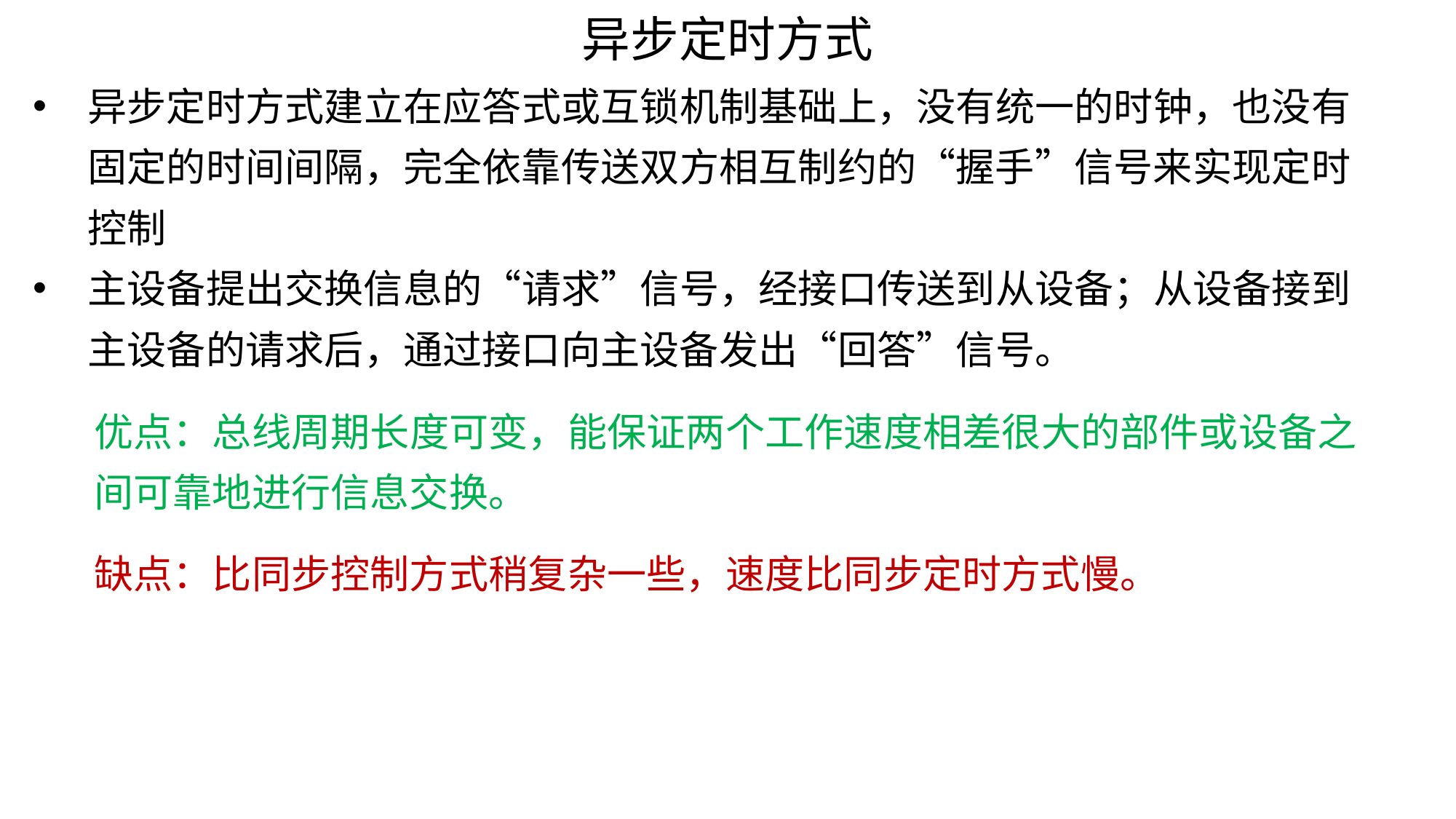

异步定时方式
异步定时方式建立在应答式或互锁机制基础上，没有统一的时钟，也没有固定的时间间隔，完全依靠传送双方相互制约的“握手”信号来实现定时控制
主设备提出交换信息的“请求”信号，经接口传送到从设备；从设备接到主设备的请求后，通过接口向主设备发出“回答”信号。
优点：总线周期长度可变，能保证两个工作速度相差很大的部件或设备之间可靠地进行信息交换。
缺点：比同步控制方式稍复杂一些，速度比同步定时方式慢。